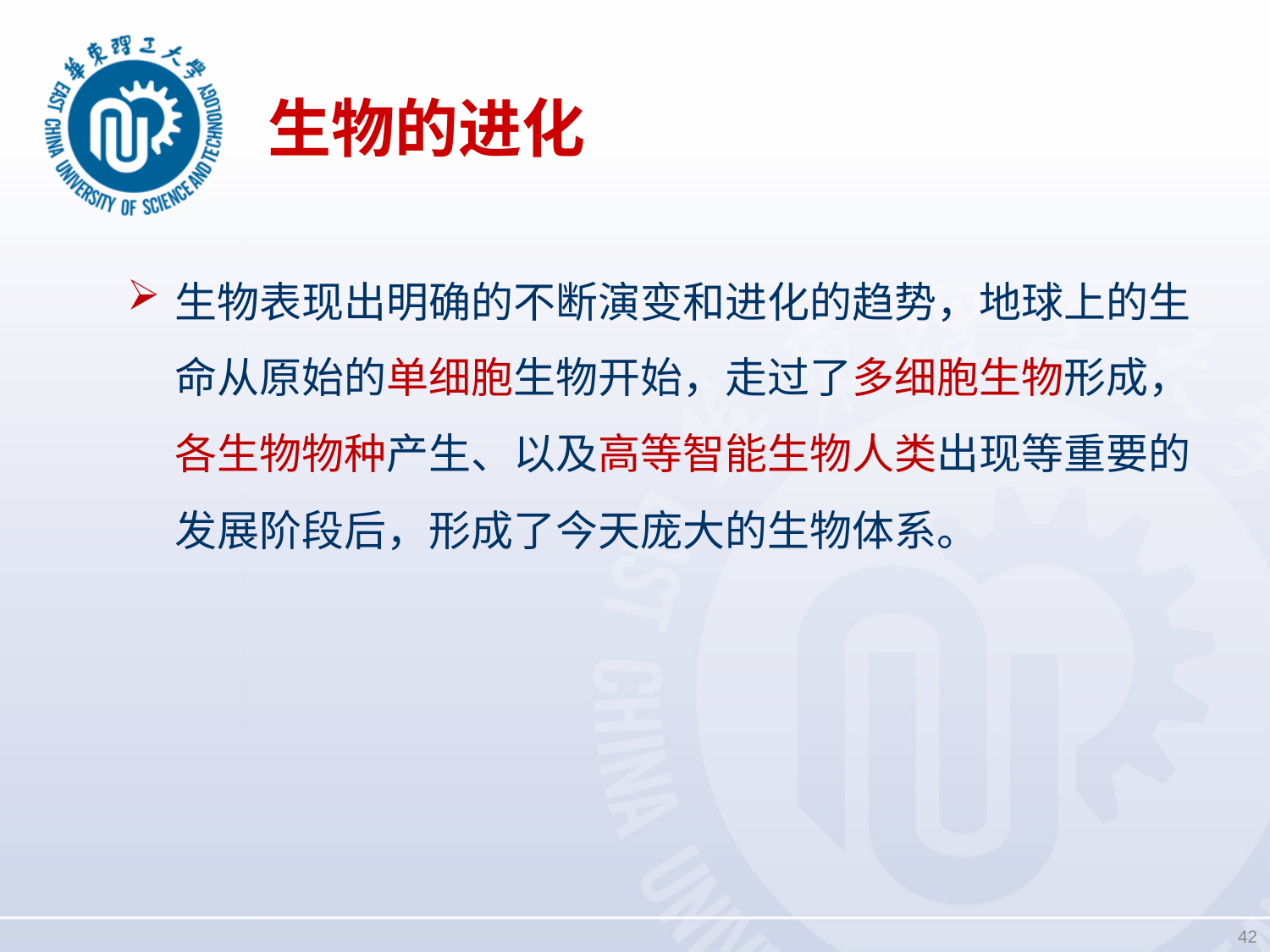

# 生物的进化
生物表现出明确的不断演变和进化的趋势，地球上的生命从原始的单细胞生物开始，走过了多细胞生物形成，各生物物种产生、以及高等智能生物人类出现等重要的发展阶段后，形成了今天庞大的生物体系。

42